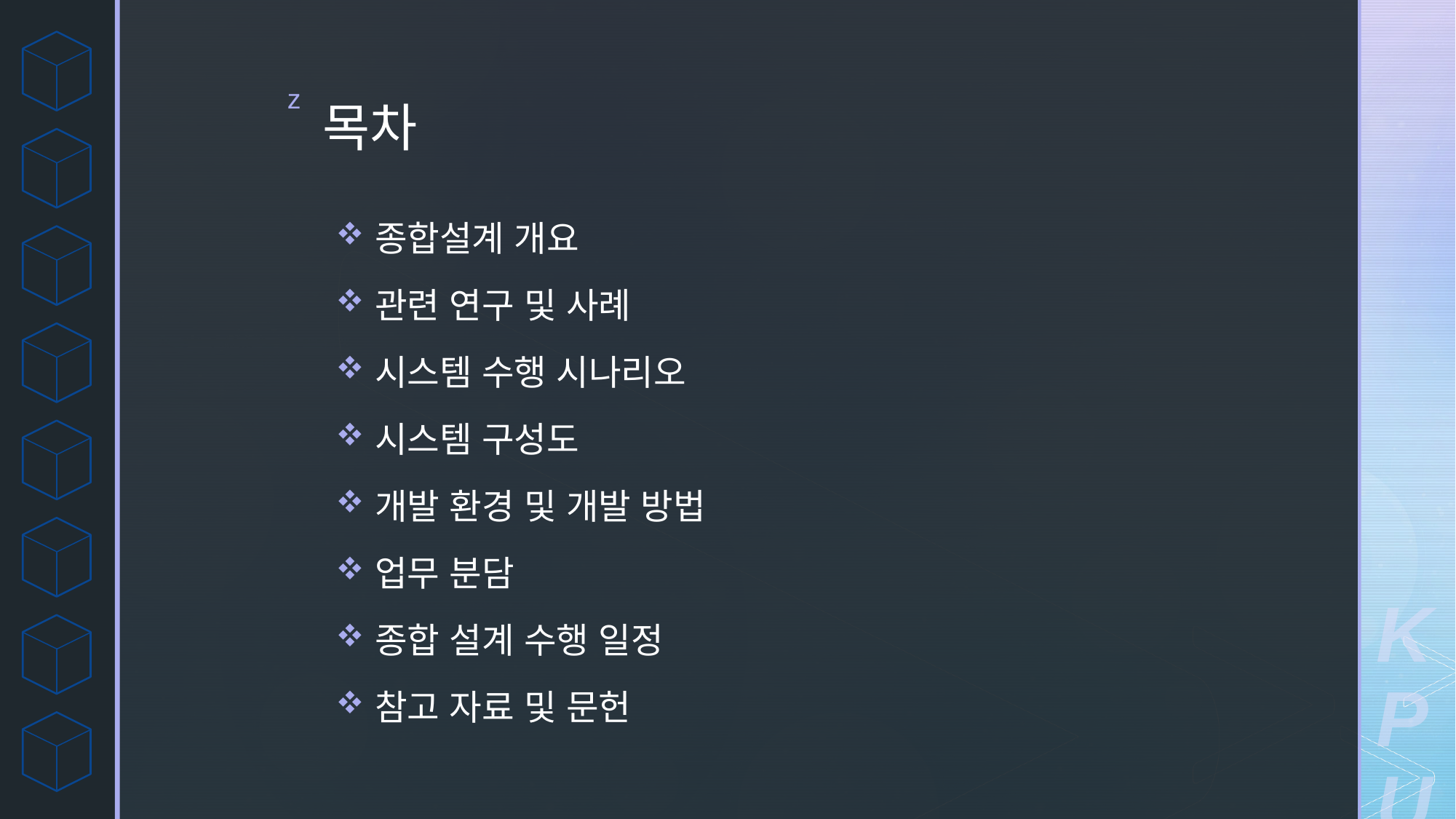

# 목차

종합설계 개요
관련 연구 및 사례
시스템 수행 시나리오
시스템 구성도
개발 환경 및 개발 방법
업무 분담
종합 설계 수행 일정
참고 자료 및 문헌

K
P
U